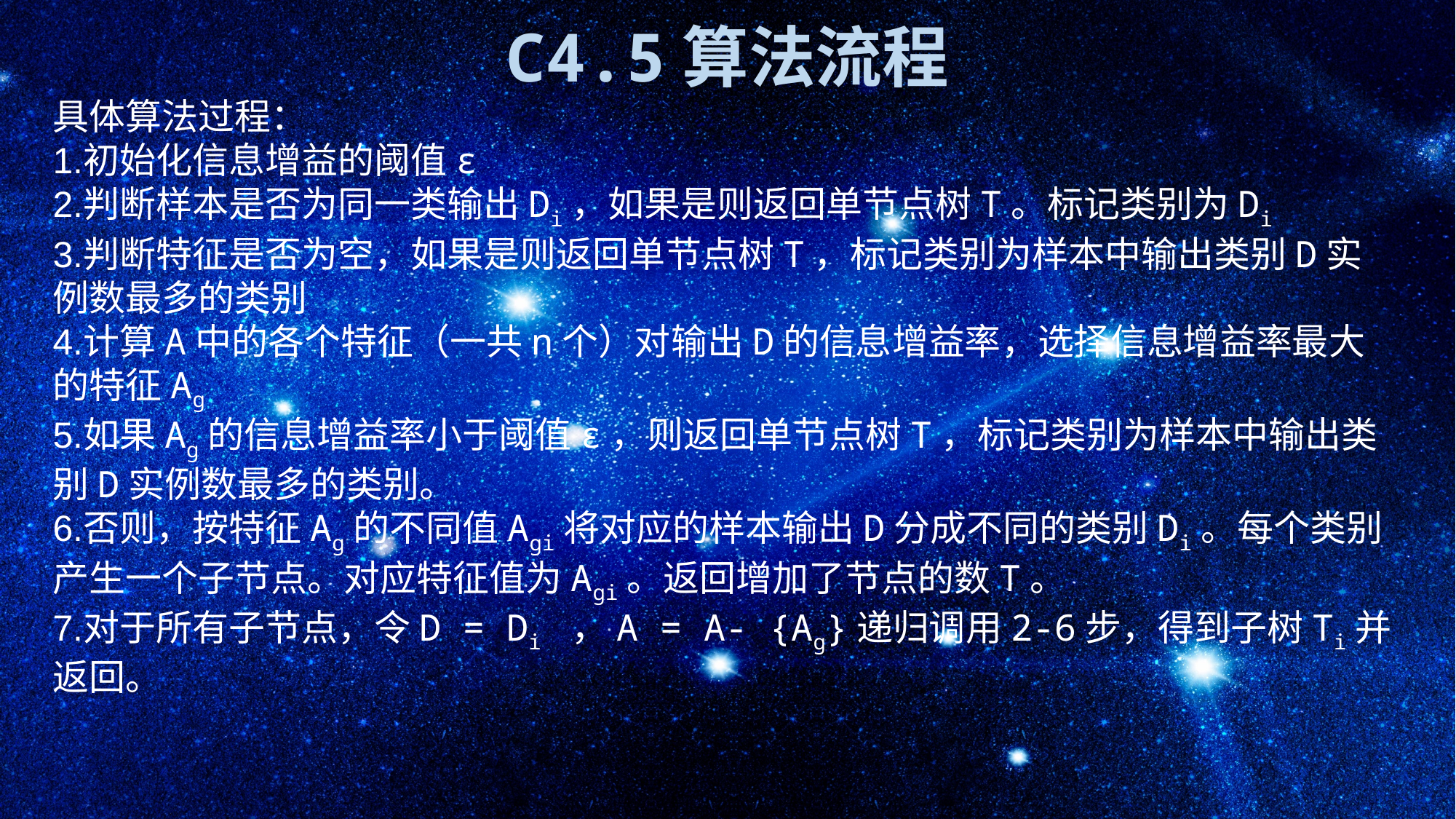

C4.5算法流程
具体算法过程：
初始化信息增益的阈值ε
判断样本是否为同一类输出Di，如果是则返回单节点树T。标记类别为Di
判断特征是否为空，如果是则返回单节点树T，标记类别为样本中输出类别D实例数最多的类别
计算A中的各个特征（一共n个）对输出D的信息增益率，选择信息增益率最大的特征Ag
如果Ag的信息增益率小于阈值ε，则返回单节点树T，标记类别为样本中输出类别D实例数最多的类别。
否则，按特征Ag的不同值Agi将对应的样本输出D分成不同的类别Di。每个类别产生一个子节点。对应特征值为Agi。返回增加了节点的数T。
对于所有子节点，令D = Di ，A = A- {Ag}递归调用2-6步，得到子树Ti并返回。